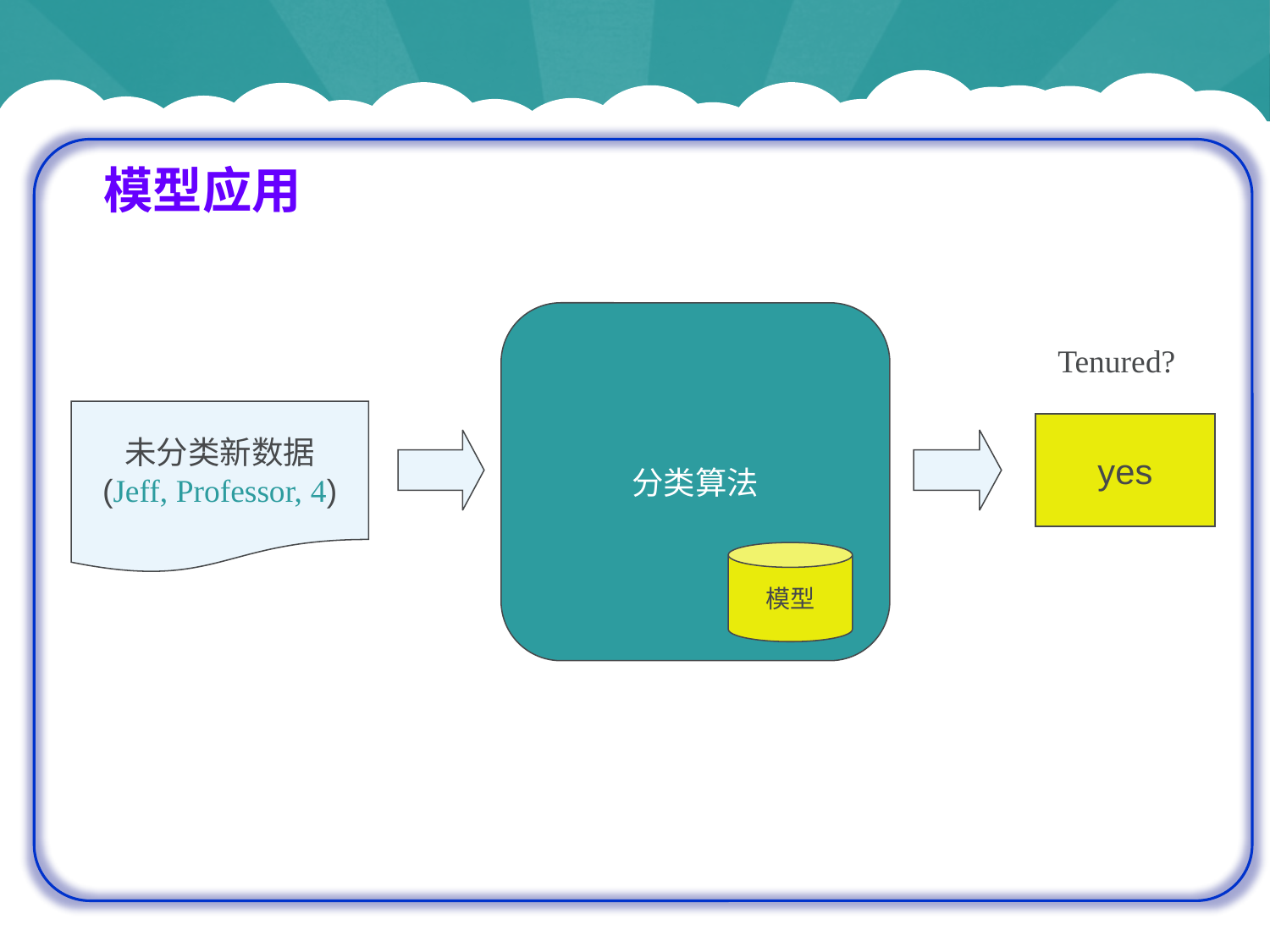

# 模型应用

分类算法
Tenured?
未分类新数据
(Jeff, Professor, 4)
yes

模型